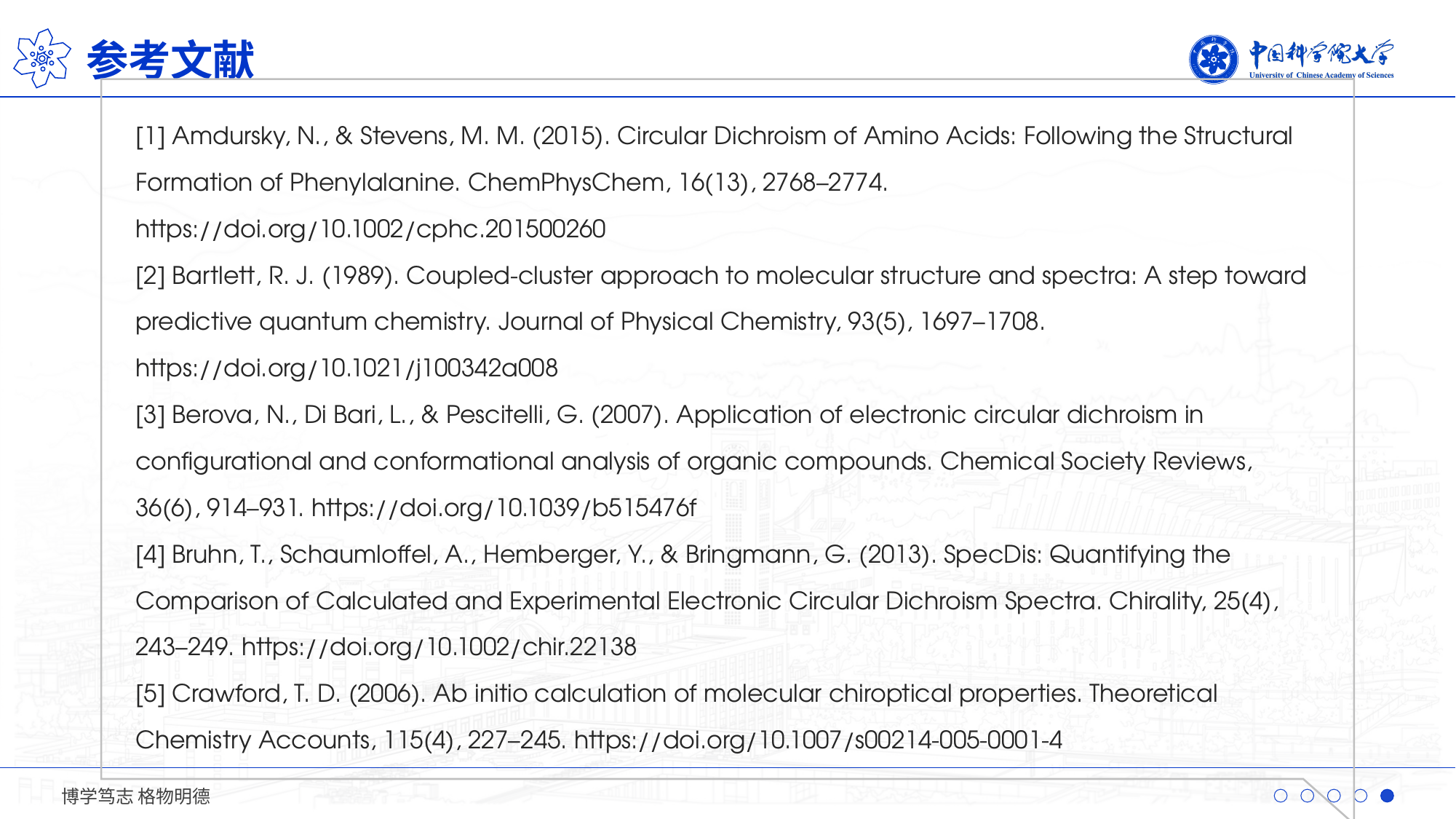

参考文献
[1] Amdursky, N., & Stevens, M. M. (2015). Circular Dichroism of Amino Acids: Following the Structural Formation of Phenylalanine. ChemPhysChem, 16(13), 2768–2774. https://doi.org/10.1002/cphc.201500260
[2] Bartlett, R. J. (1989). Coupled-cluster approach to molecular structure and spectra: A step toward predictive quantum chemistry. Journal of Physical Chemistry, 93(5), 1697–1708. https://doi.org/10.1021/j100342a008
[3] Berova, N., Di Bari, L., & Pescitelli, G. (2007). Application of electronic circular dichroism in configurational and conformational analysis of organic compounds. Chemical Society Reviews, 36(6), 914–931. https://doi.org/10.1039/b515476f
[4] Bruhn, T., Schaumloffel, A., Hemberger, Y., & Bringmann, G. (2013). SpecDis: Quantifying the Comparison of Calculated and Experimental Electronic Circular Dichroism Spectra. Chirality, 25(4), 243–249. https://doi.org/10.1002/chir.22138
[5] Crawford, T. D. (2006). Ab initio calculation of molecular chiroptical properties. Theoretical Chemistry Accounts, 115(4), 227–245. https://doi.org/10.1007/s00214-005-0001-4